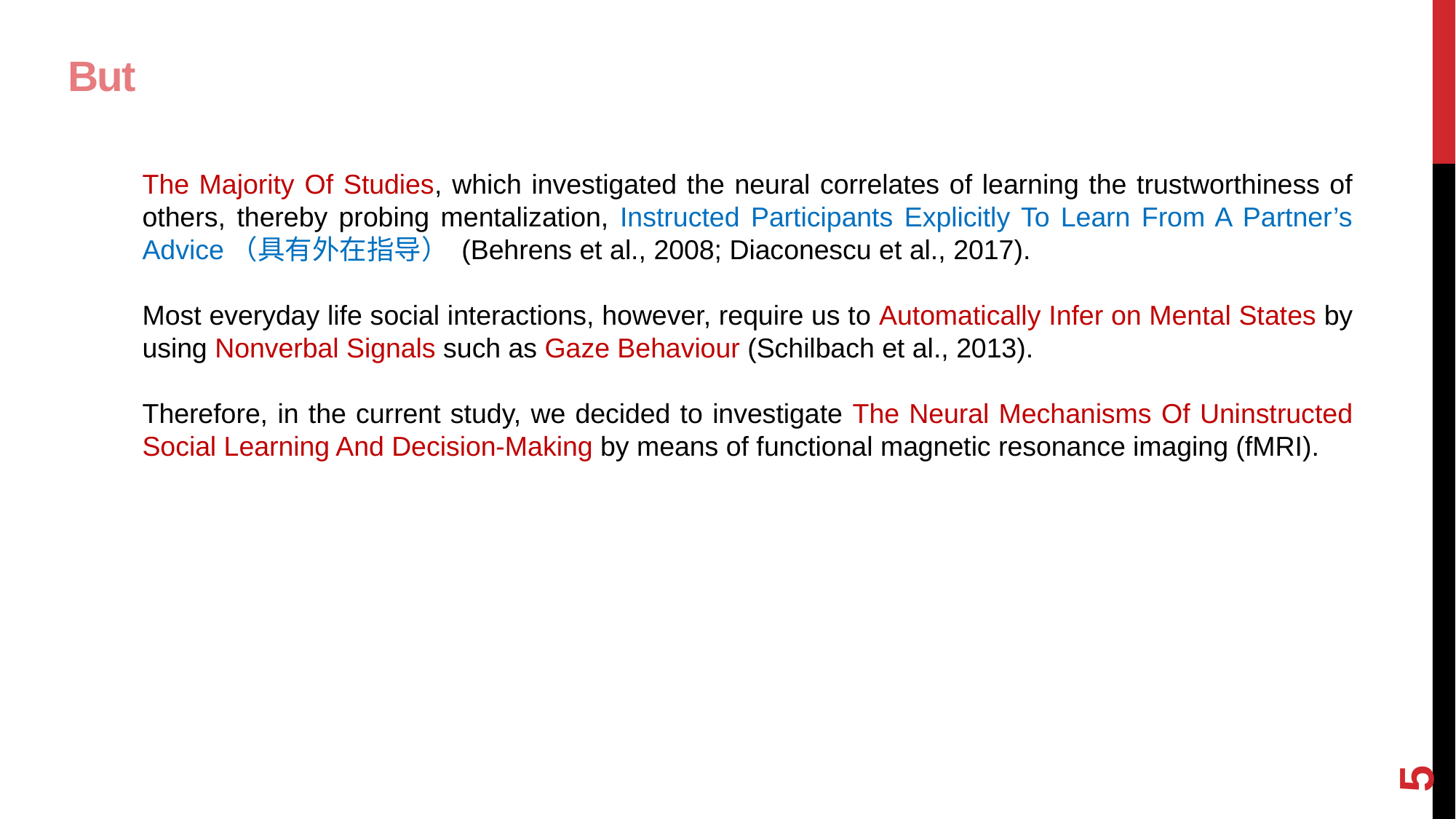

# But
The Majority Of Studies, which investigated the neural correlates of learning the trustworthiness of others, thereby probing mentalization, Instructed Participants Explicitly To Learn From A Partner’s Advice（具有外在指导） (Behrens et al., 2008; Diaconescu et al., 2017).

Most everyday life social interactions, however, require us to Automatically Infer on Mental States by using Nonverbal Signals such as Gaze Behaviour (Schilbach et al., 2013).

Therefore, in the current study, we decided to investigate The Neural Mechanisms Of Uninstructed Social Learning And Decision-Making by means of functional magnetic resonance imaging (fMRI).

5